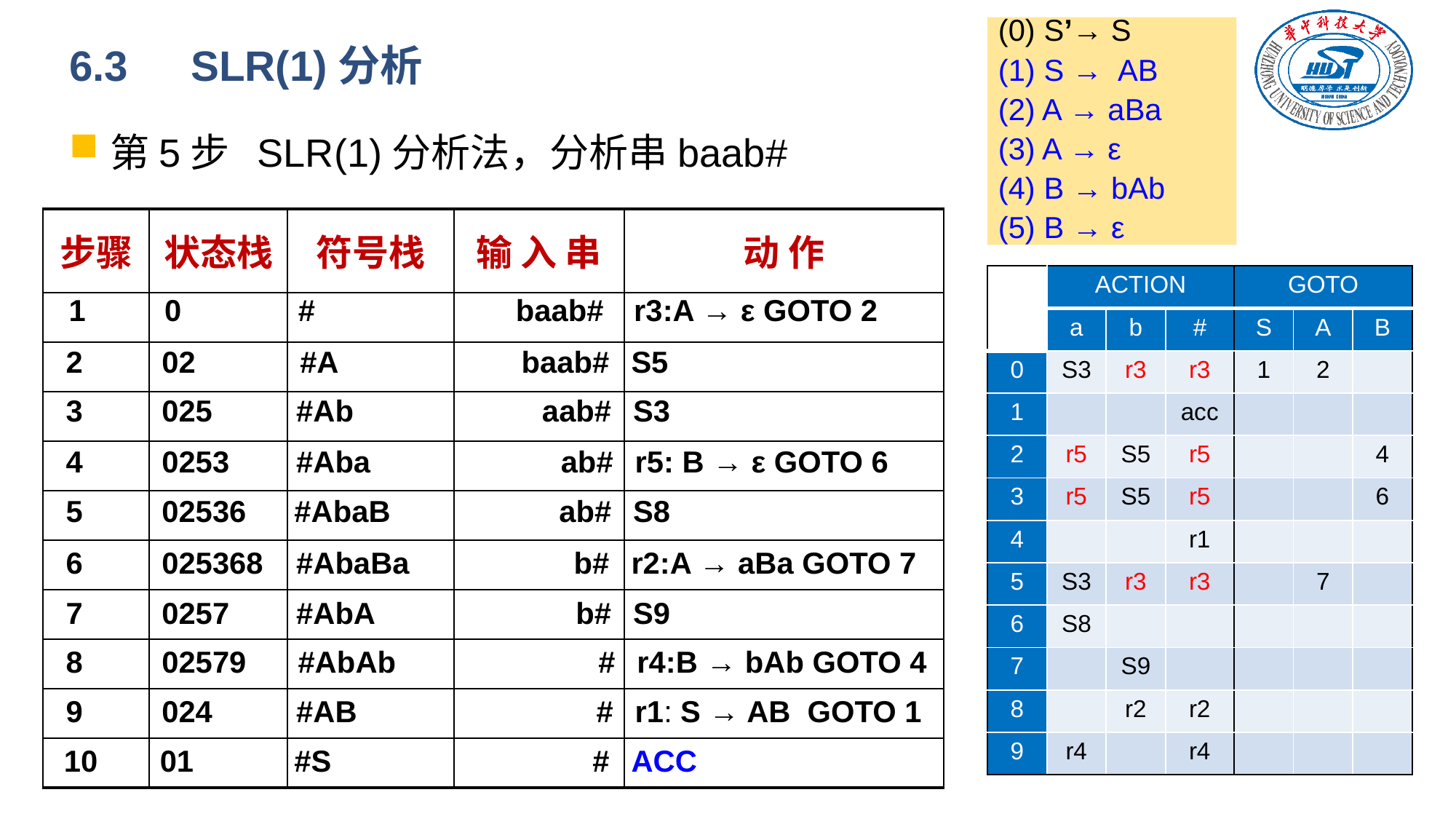

(0) S’→ S
(1) S →  AB
(2) A → aBa
(3) A → ε
(4) B → bAb
(5) B → ε
# 6.3　SLR(1)分析
第5步  SLR(1)分析法，分析串baab#
| 步骤 | 状态栈 | 符号栈 | 输 入 串 | 动 作 |
| --- | --- | --- | --- | --- |
|  |  |  |  |  |
|  |  |  |  |  |
|  |  |  |  |  |
|  |  |  |  |  |
|  |  |  |  |  |
|  |  |  |  |  |
|  |  |  |  |  |
|  |  |  |  |  |
|  |  |  |  |  |
|  |  |  |  |  |
|  | ACTION |  |  | GOTO |  |  |
| --- | --- | --- | --- | --- | --- | --- |
|  | a | b | # | S | A | B |
| 0 | S3 | r3 | r3 | 1 | 2 |  |
| 1 |  |  | acc |  |  |  |
| 2 | r5 | S5 | r5 |  |  | 4 |
| 3 | r5 | S5 | r5 |  |  | 6 |
| 4 |  |  | r1 |  |  |  |
| 5 | S3 | r3 | r3 |  | 7 |  |
| 6 | S8 |  |  |  |  |  |
| 7 |  | S9 |  |  |  |  |
| 8 |  | r2 | r2 |  |  |  |
| 9 | r4 |  | r4 |  |  |  |
| 1 | 0 | # | baab# | r3:A → ε GOTO 2 |
| --- | --- | --- | --- | --- |
| 2 | 02 | #A | baab# | S5 |
| --- | --- | --- | --- | --- |
| 3 | 025 | #Ab | aab# | S3 |
| --- | --- | --- | --- | --- |
| 4 | 0253 | #Aba | ab# | r5: B → ε GOTO 6 |
| --- | --- | --- | --- | --- |
| 5 | 02536 | #AbaB | ab# | S8 |
| --- | --- | --- | --- | --- |
| 6 | 025368 | #AbaBa | b# | r2:A → aBa GOTO 7 |
| --- | --- | --- | --- | --- |
| 7 | 0257 | #AbA | b# | S9 |
| --- | --- | --- | --- | --- |
| 8 | 02579 | #AbAb | # | r4:B → bAb GOTO 4 |
| --- | --- | --- | --- | --- |
| 9 | 024 | #AB | # | r1: S → AB GOTO 1 |
| --- | --- | --- | --- | --- |
| 10 | 01 | #S | # | ACC |
| --- | --- | --- | --- | --- |
62